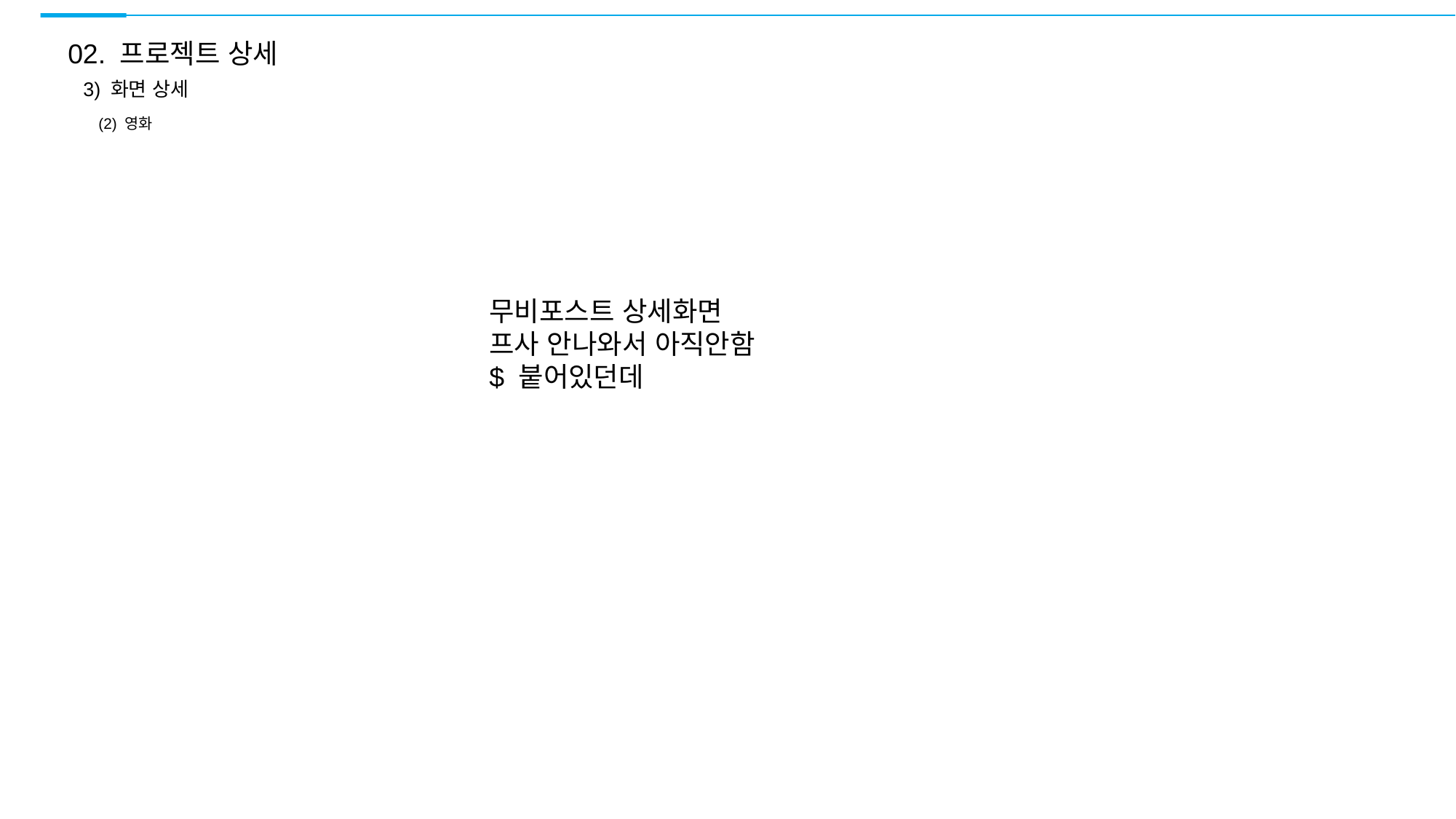

02. 프로젝트 상세
  3) 화면 상세
    (2) 영화

무비포스트 상세화면
프사 안나와서 아직안함
$ 붙어있던데